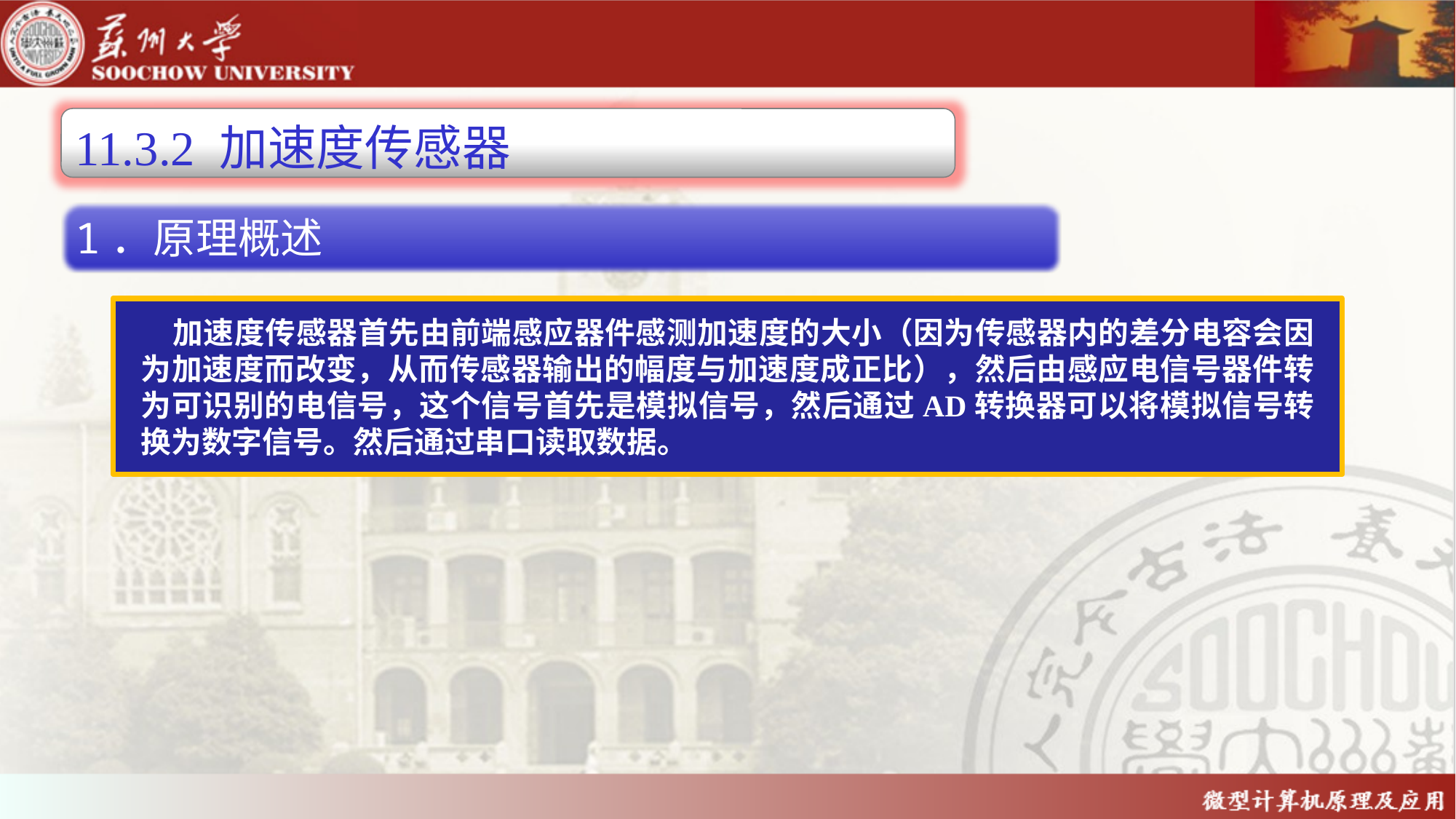

11.3.2 加速度传感器
1．原理概述
加速度传感器首先由前端感应器件感测加速度的大小（因为传感器内的差分电容会因为加速度而改变，从而传感器输出的幅度与加速度成正比），然后由感应电信号器件转为可识别的电信号，这个信号首先是模拟信号，然后通过AD转换器可以将模拟信号转换为数字信号。然后通过串口读取数据。